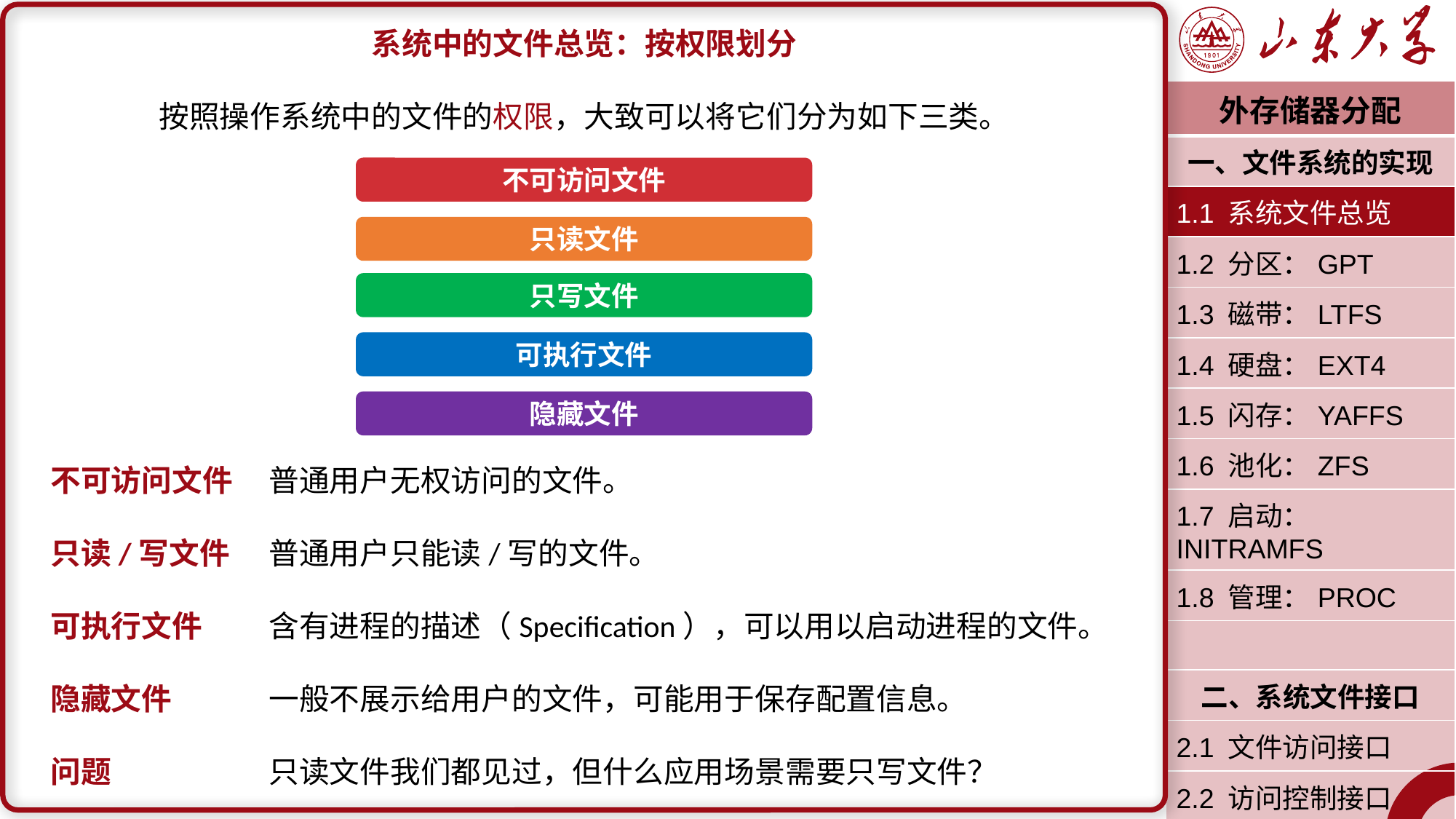

系统中的文件总览：按权限划分

按照操作系统中的文件的权限，大致可以将它们分为如下三类。

不可访问文件	普通用户无权访问的文件。

只读/写文件	普通用户只能读/写的文件。

可执行文件	含有进程的描述（Specification），可以用以启动进程的文件。

隐藏文件	一般不展示给用户的文件，可能用于保存配置信息。

问题		只读文件我们都见过，但什么应用场景需要只写文件？
| 外存储器分配 |
| --- |
| 一、文件系统的实现 |
| 1.1 系统文件总览 |
| 1.2 分区：GPT |
| 1.3 磁带：LTFS |
| 1.4 硬盘：EXT4 |
| 1.5 闪存：YAFFS |
| 1.6 池化：ZFS |
| 1.7 启动：INITRAMFS |
| 1.8 管理：PROC |
|  |
| 二、系统文件接口 |
| 2.1 文件访问接口 |
| 2.2 访问控制接口 |
| 潘润宇 2023.04 |
不可访问文件
只读文件
只写文件
可执行文件
隐藏文件